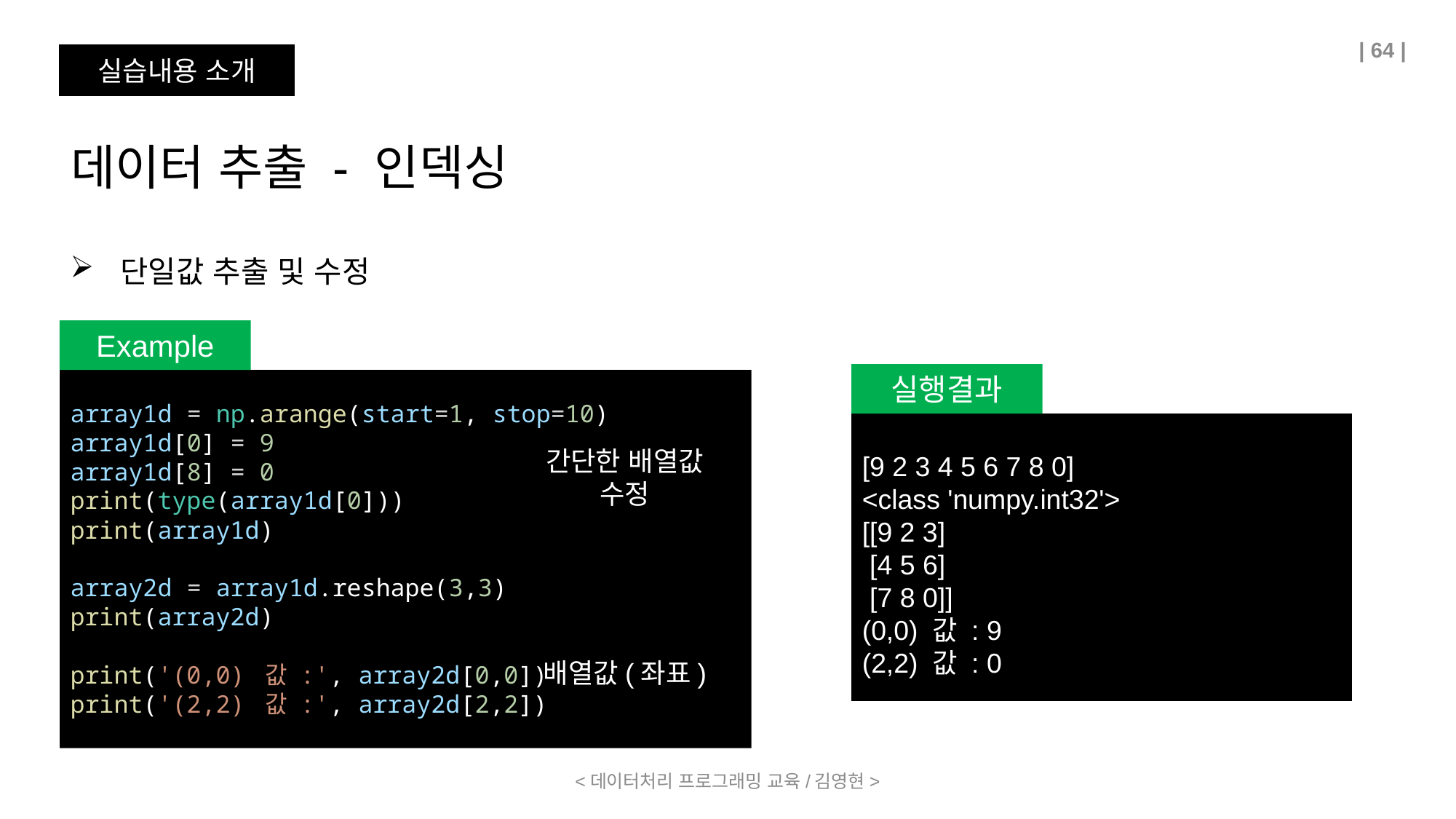

| 64 |
실습내용 소개
데이터 추출 - 인덱싱
 단일값 추출 및 수정
Example
실행결과

array1d = np.arange(start=1, stop=10)
array1d[0] = 9
array1d[8] = 0
print(type(array1d[0]))
print(array1d)
array2d = array1d.reshape(3,3)
print(array2d)
print('(0,0) 값 :', array2d[0,0])
print('(2,2) 값 :', array2d[2,2])

간단한 배열값 수정
[9 2 3 4 5 6 7 8 0]
<class 'numpy.int32'>
[[9 2 3]
 [4 5 6]
 [7 8 0]]
(0,0) 값 : 9
(2,2) 값 : 0
배열값(좌표)
<데이터처리 프로그래밍 교육/김영현>